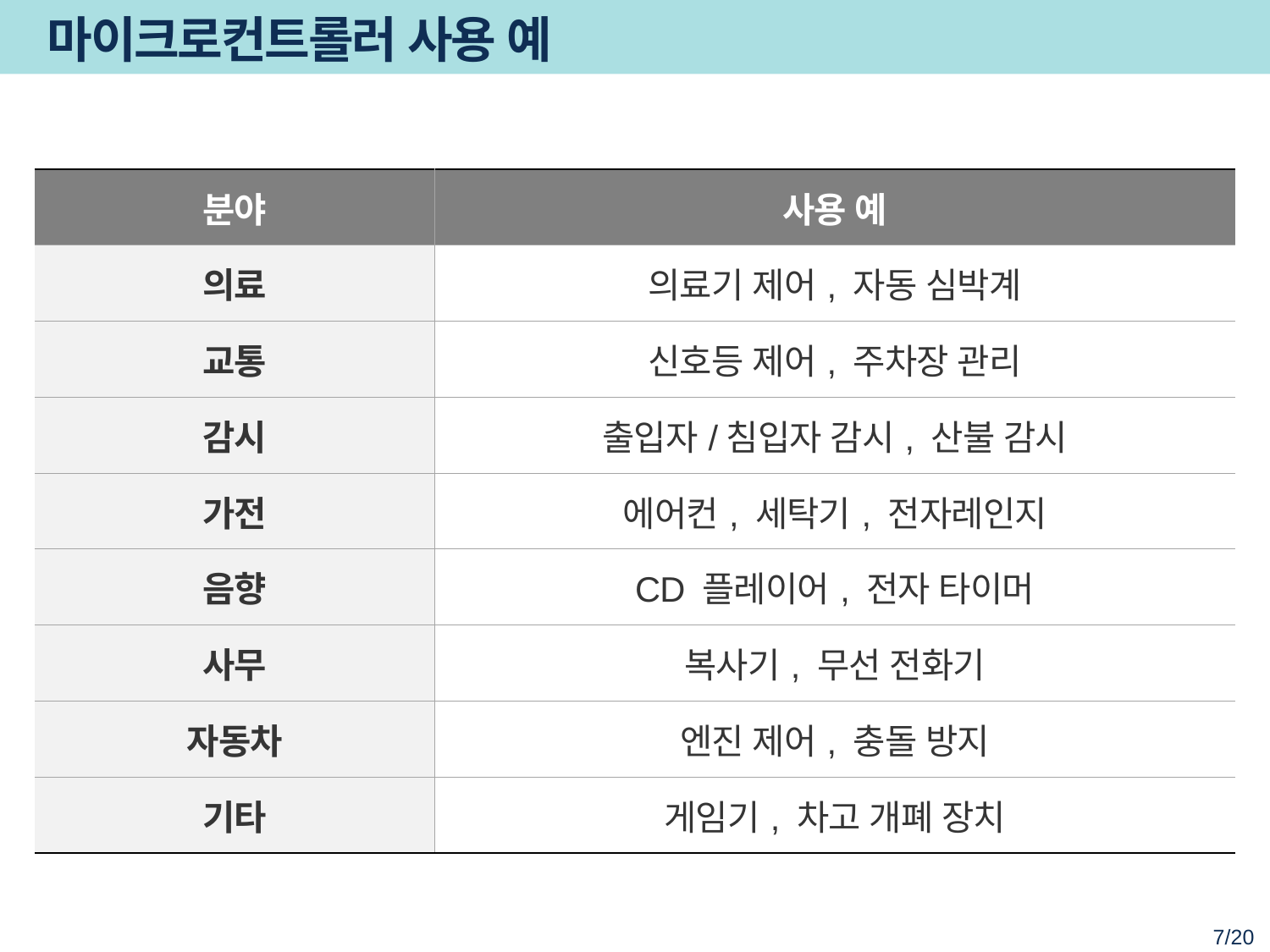

# 마이크로컨트롤러 사용 예
| 분야 | 사용 예 |
| --- | --- |
| 의료 | 의료기 제어, 자동 심박계 |
| 교통 | 신호등 제어, 주차장 관리 |
| 감시 | 출입자/침입자 감시, 산불 감시 |
| 가전 | 에어컨, 세탁기, 전자레인지 |
| 음향 | CD 플레이어, 전자 타이머 |
| 사무 | 복사기, 무선 전화기 |
| 자동차 | 엔진 제어, 충돌 방지 |
| 기타 | 게임기, 차고 개폐 장치 |